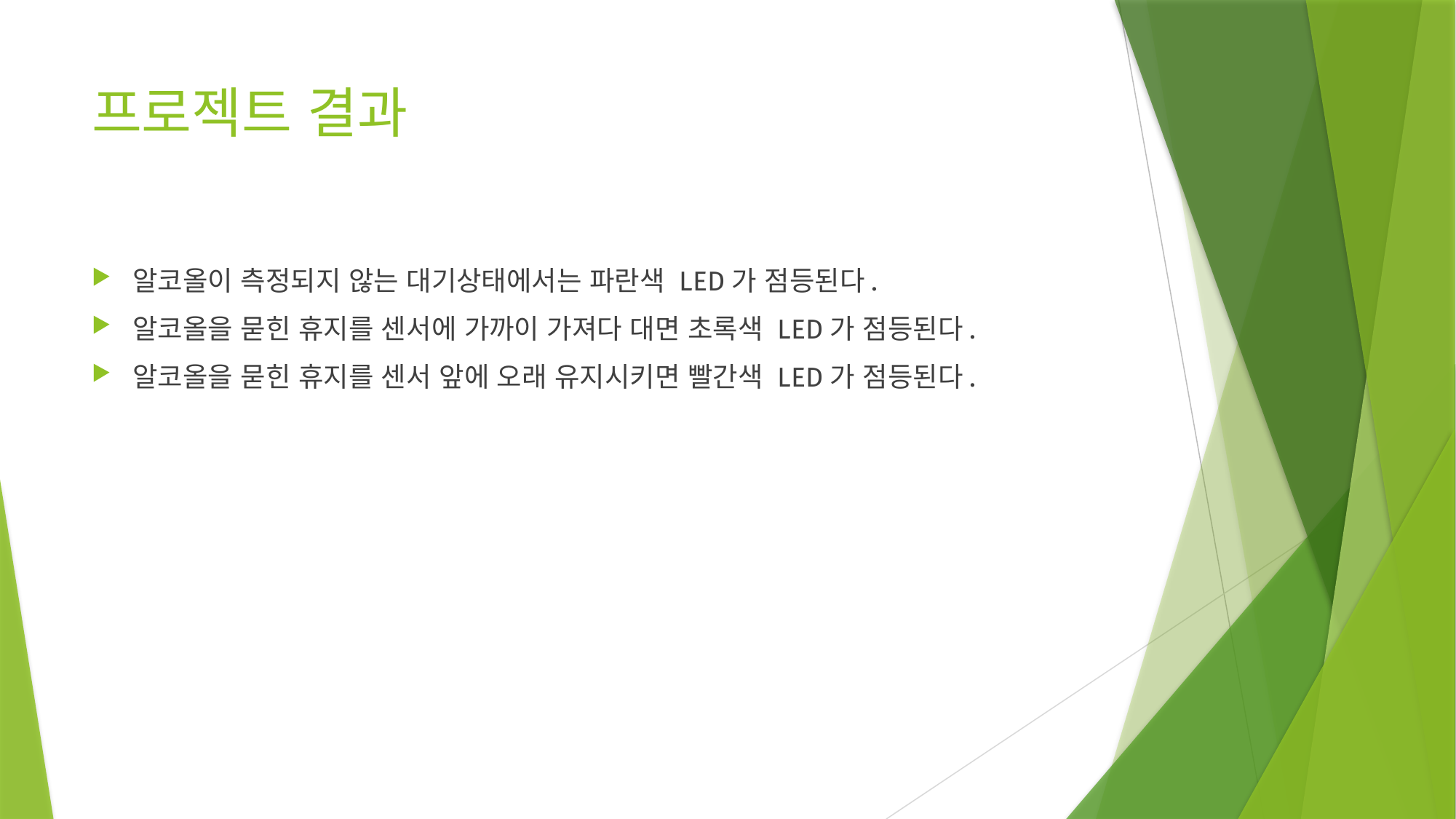

# 프로젝트 결과
알코올이 측정되지 않는 대기상태에서는 파란색 LED가 점등된다.
알코올을 묻힌 휴지를 센서에 가까이 가져다 대면 초록색 LED가 점등된다.
알코올을 묻힌 휴지를 센서 앞에 오래 유지시키면 빨간색 LED가 점등된다.